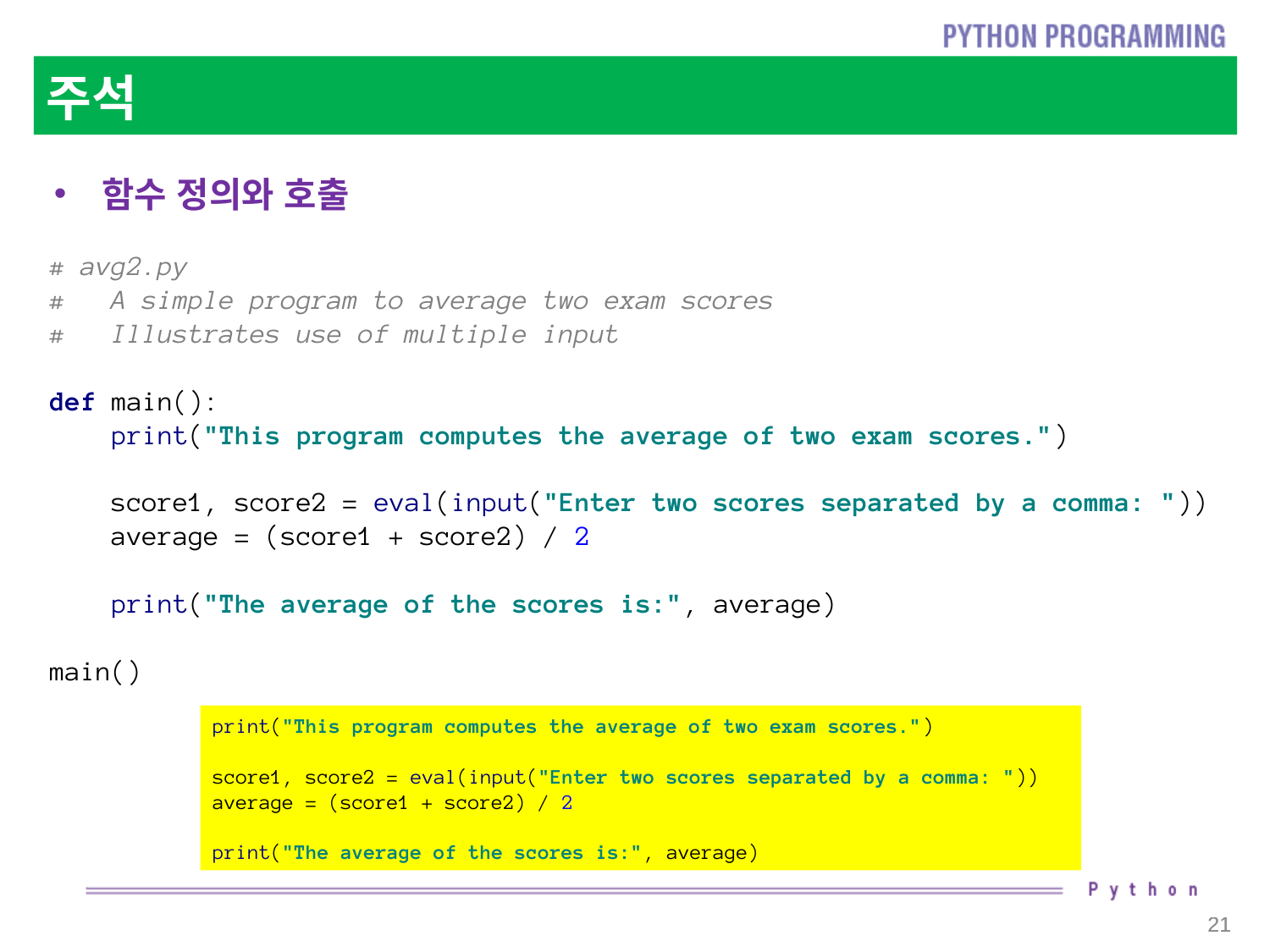

# 주석
함수 정의와 호출
# avg2.py #   A simple program to average two exam scores #   Illustrates use of multiple input def main(): print("This program computes the average of two exam scores.") score1, score2 = eval(input("Enter two scores separated by a comma: ")) average = (score1 + score2) / 2 print("The average of the scores is:", average) main()
print("This program computes the average of two exam scores.")
score1, score2 = eval(input("Enter two scores separated by a comma: "))
average = (score1 + score2) / 2
print("The average of the scores is:", average)
21